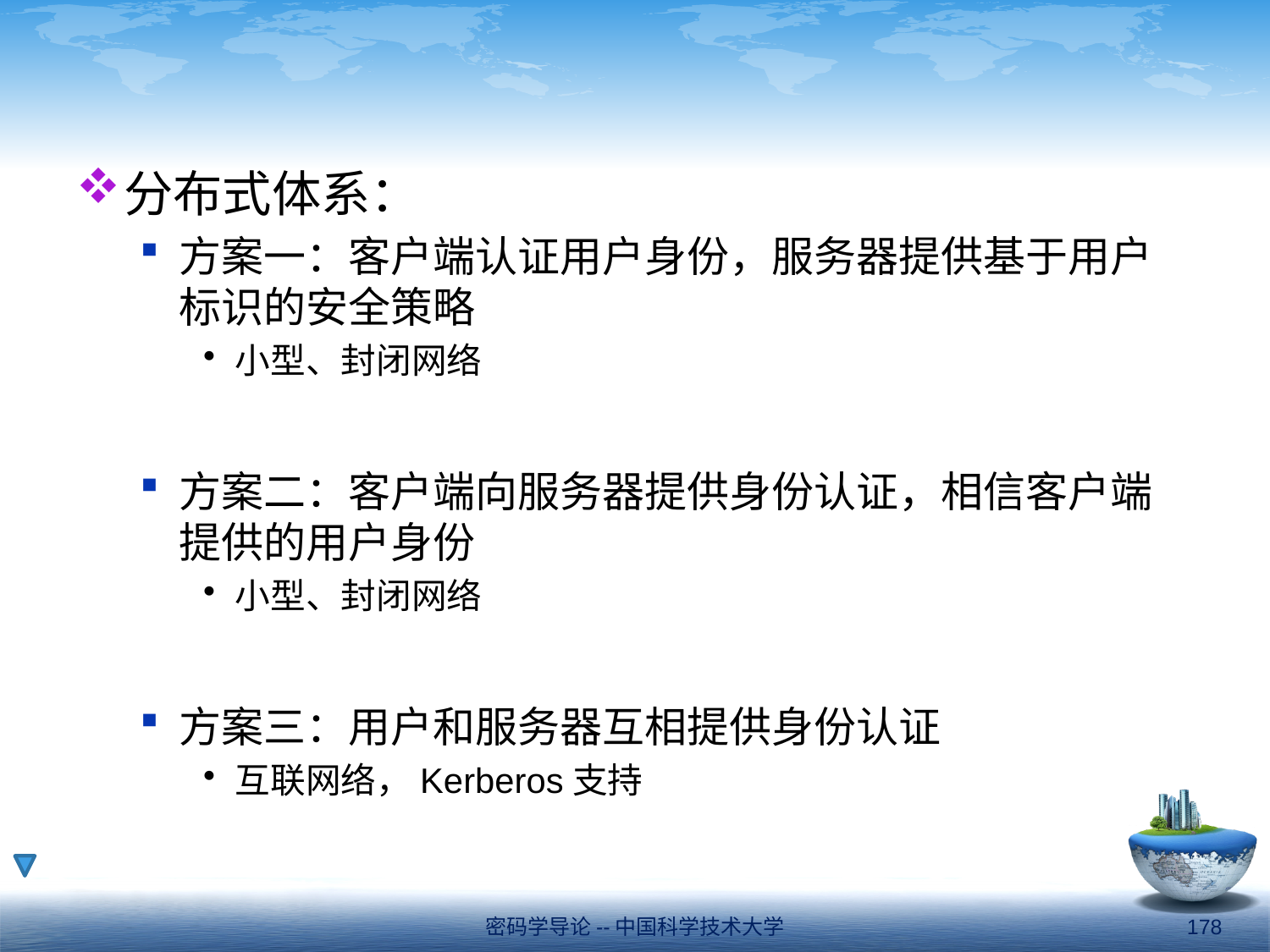

#
分布式体系：
方案一：客户端认证用户身份，服务器提供基于用户标识的安全策略
小型、封闭网络

方案二：客户端向服务器提供身份认证，相信客户端提供的用户身份
小型、封闭网络

方案三：用户和服务器互相提供身份认证
互联网络，Kerberos支持

密码学导论--中国科学技术大学
178